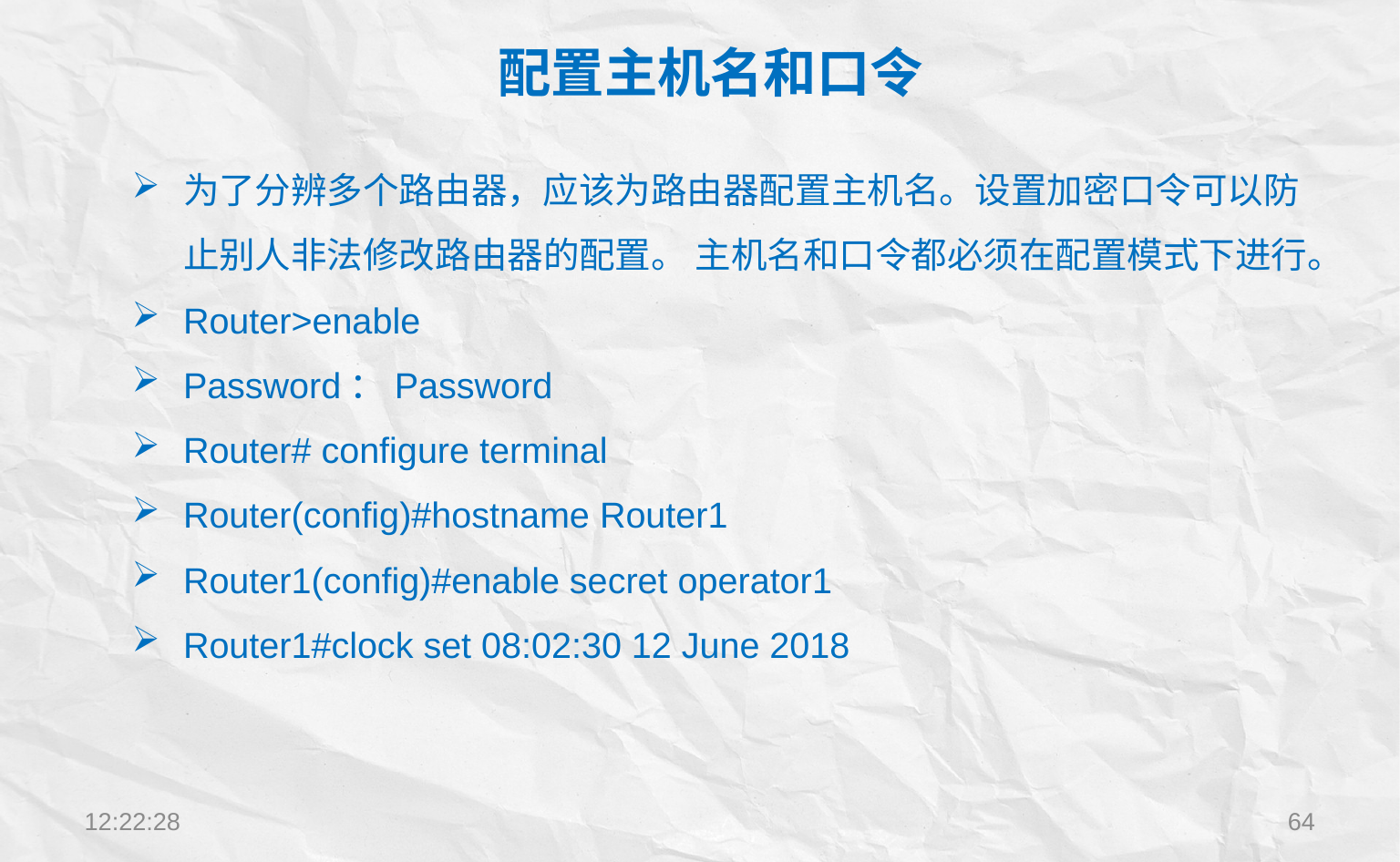

配置主机名和口令
为了分辨多个路由器，应该为路由器配置主机名。设置加密口令可以防止别人非法修改路由器的配置。 主机名和口令都必须在配置模式下进行。
Router>enable
Password：Password
Router# configure terminal
Router(config)#hostname Router1
Router1(config)#enable secret operator1
Router1#clock set 08:02:30 12 June 2018

12:22:28
64